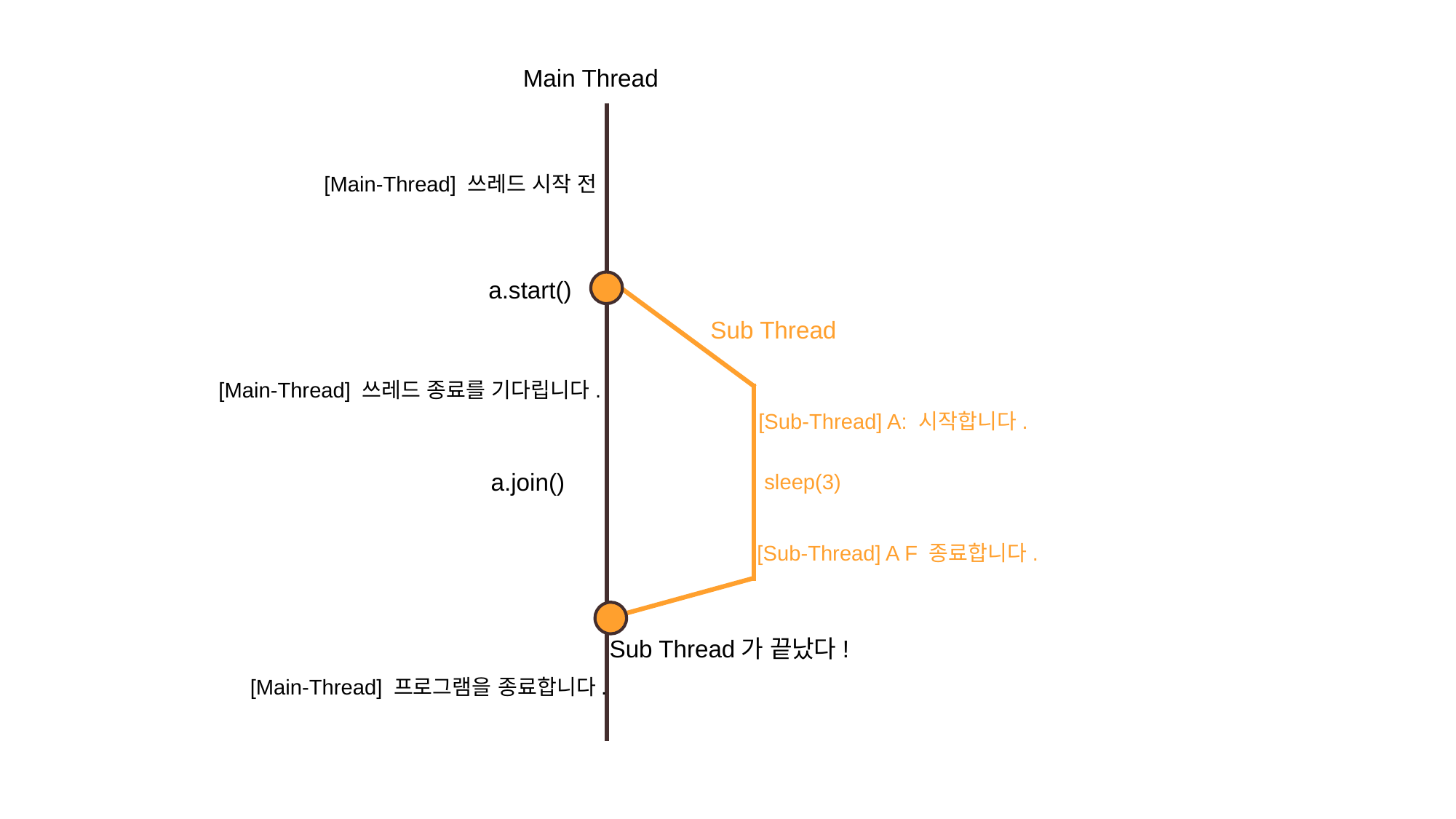

Main Thread
[Main-Thread] 쓰레드 시작 전

a.start()

Sub Thread
[Main-Thread] 쓰레드 종료를 기다립니다.
[Sub-Thread] A: 시작합니다.

a.join()
sleep(3)
[Sub-Thread] A F 종료합니다.

Sub Thread가 끝났다!
[Main-Thread] 프로그램을 종료합니다.